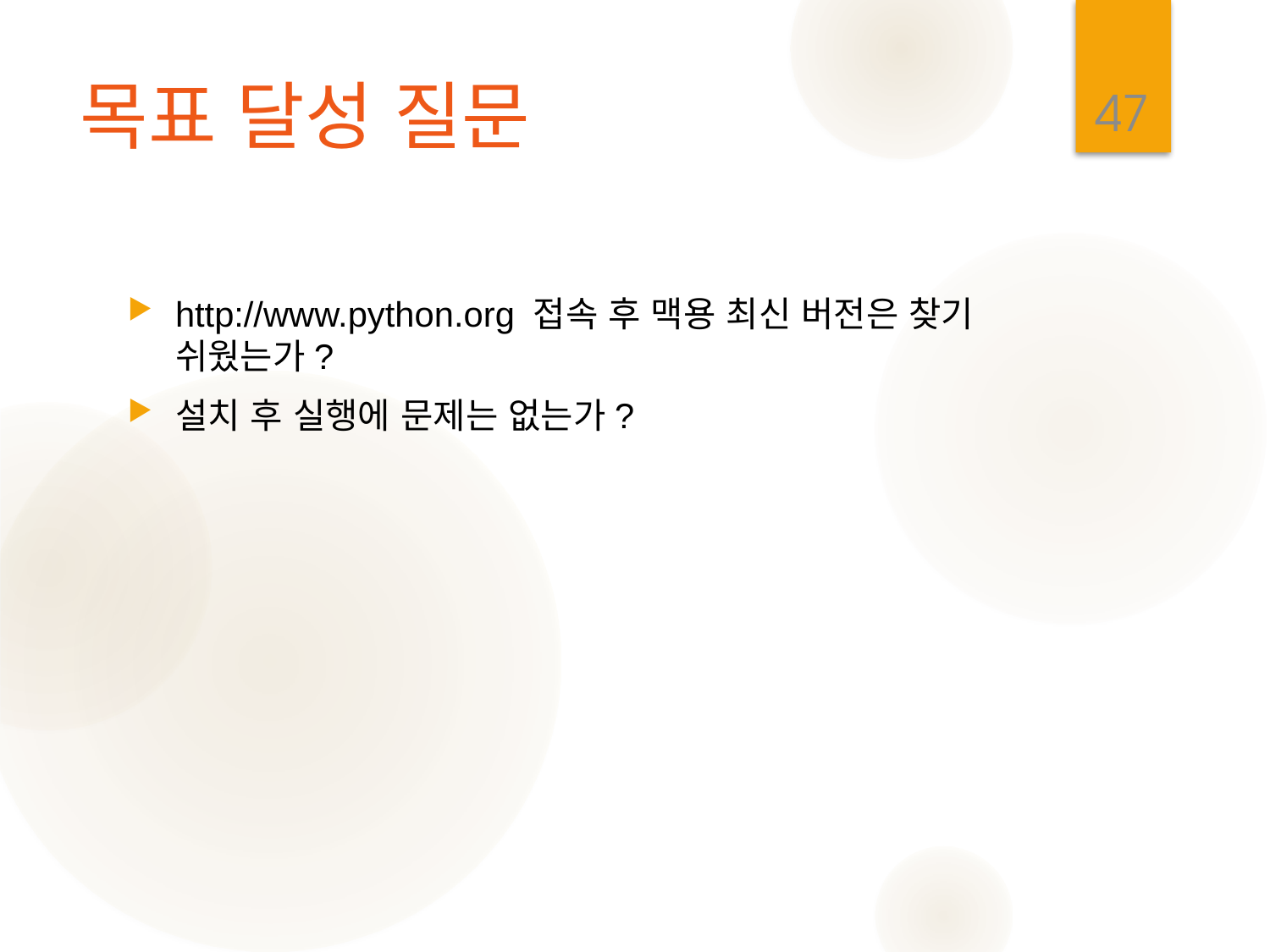

47
# 목표 달성 질문
http://www.python.org 접속 후 맥용 최신 버전은 찾기 쉬웠는가?
설치 후 실행에 문제는 없는가?